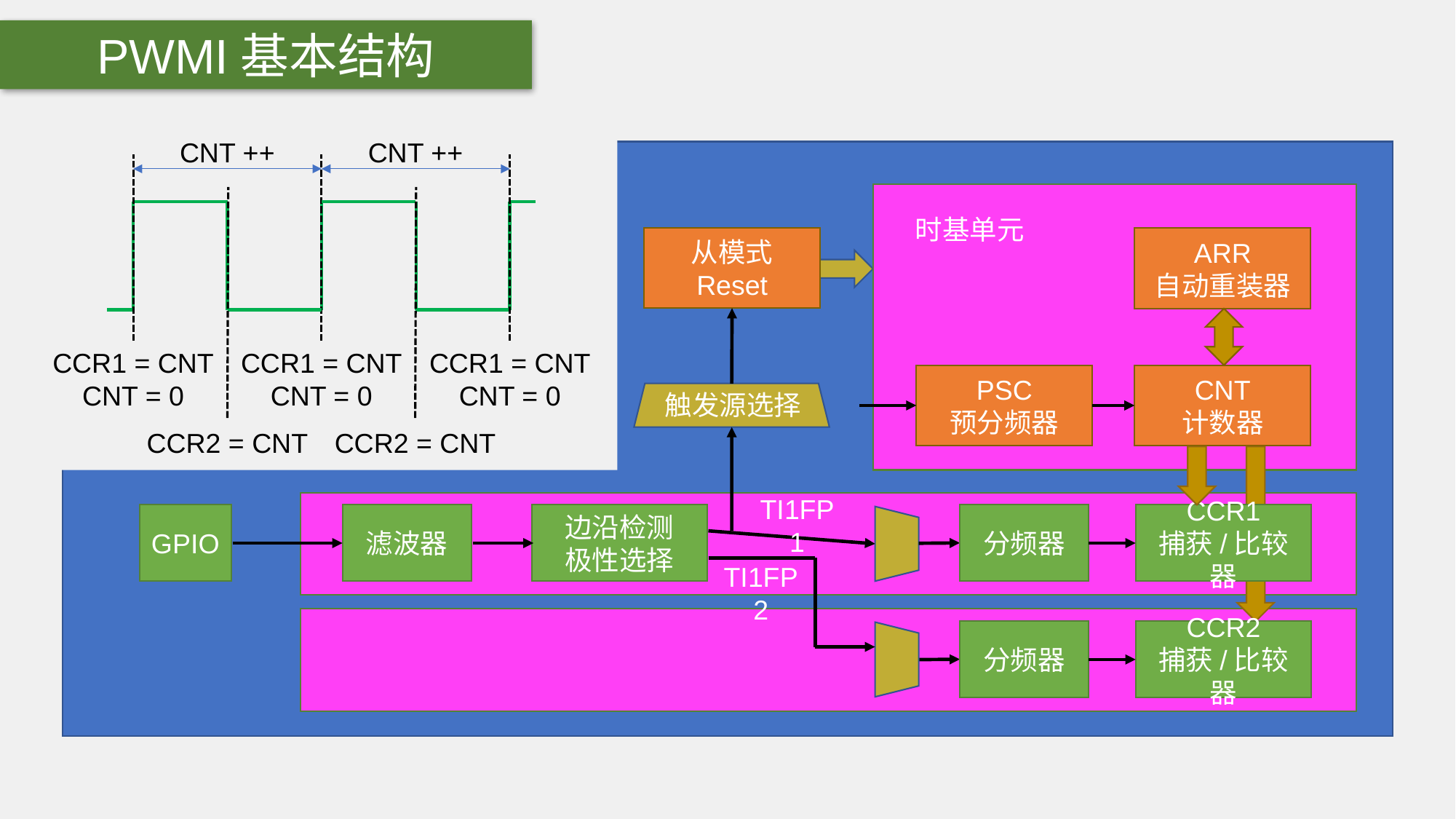

PWMI基本结构

CNT ++
CNT ++
CCR1 = CNT
CNT = 0
CCR1 = CNT
CNT = 0
CCR1 = CNT
CNT = 0
CCR2 = CNT
CCR2 = CNT

    时基单元

从模式
Reset
ARR
自动重装器

CNT
计数器
PSC
预分频器
触发源选择

TI1FP1

GPIO
滤波器
边沿检测
极性选择
分频器
CCR1
捕获/比较器

TI1FP2

分频器
CCR2
捕获/比较器